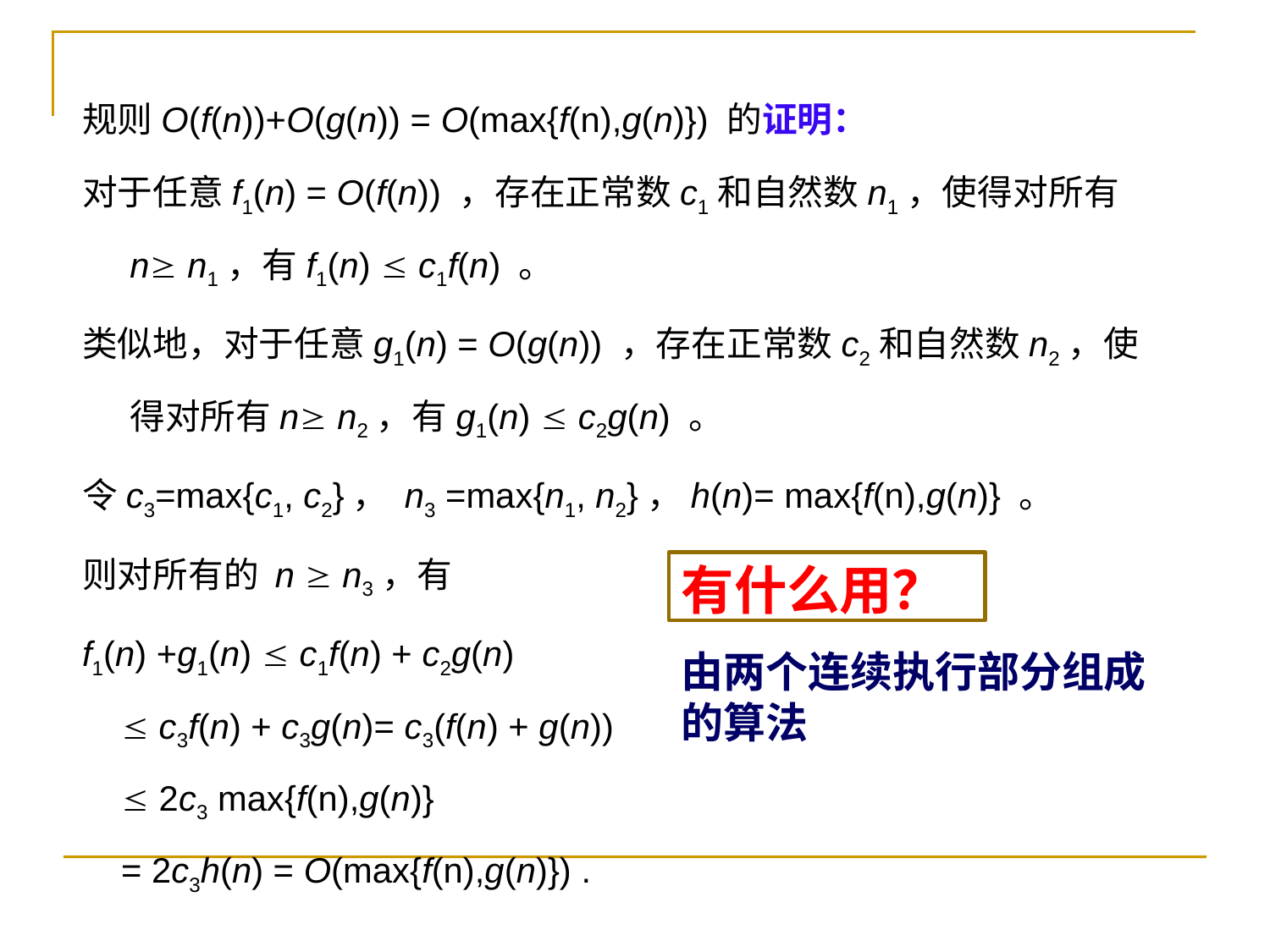

规则O(f(n))+O(g(n)) = O(max{f(n),g(n)}) 的证明：
对于任意f1(n) = O(f(n)) ，存在正常数c1和自然数n1，使得对所有n≥ n1，有f1(n) ≤ c1f(n) 。
类似地，对于任意g1(n) = O(g(n)) ，存在正常数c2和自然数n2，使得对所有n≥ n2，有g1(n) ≤ c2g(n) 。
令c3=max{c1, c2}， n3 =max{n1, n2}，h(n)= max{f(n),g(n)} 。
则对所有的 n ≥ n3，有
f1(n) +g1(n) ≤ c1f(n) + c2g(n)
    ≤ c3f(n) + c3g(n)= c3(f(n) + g(n))
    ≤ 2c3 max{f(n),g(n)}
    = 2c3h(n) = O(max{f(n),g(n)}) .
有什么用？
由两个连续执行部分组成的算法